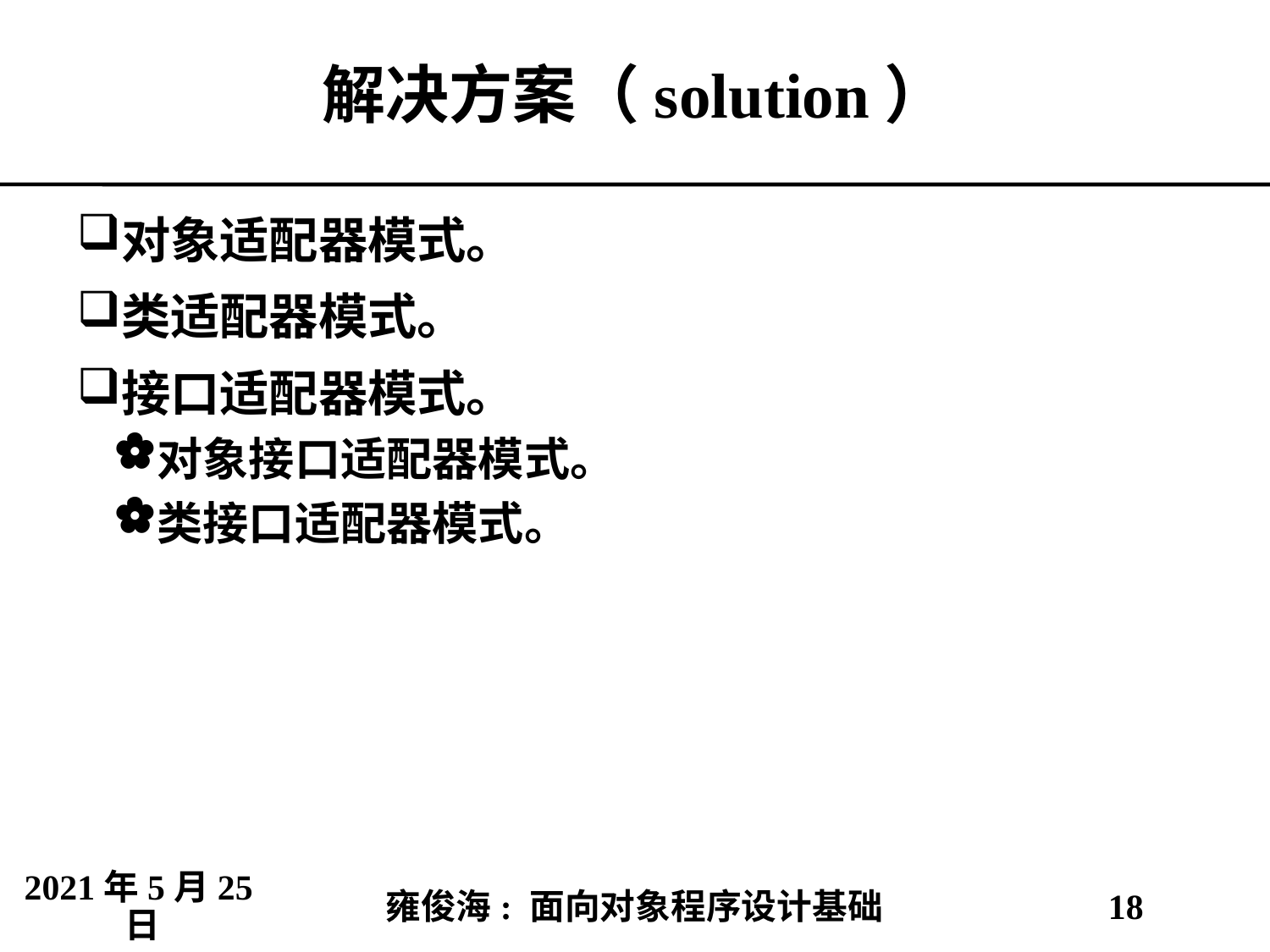

# 解决方案（solution）

对象适配器模式。
类适配器模式。
接口适配器模式。
对象接口适配器模式。
类接口适配器模式。
2021年5月25日
雍俊海: 面向对象程序设计基础
18